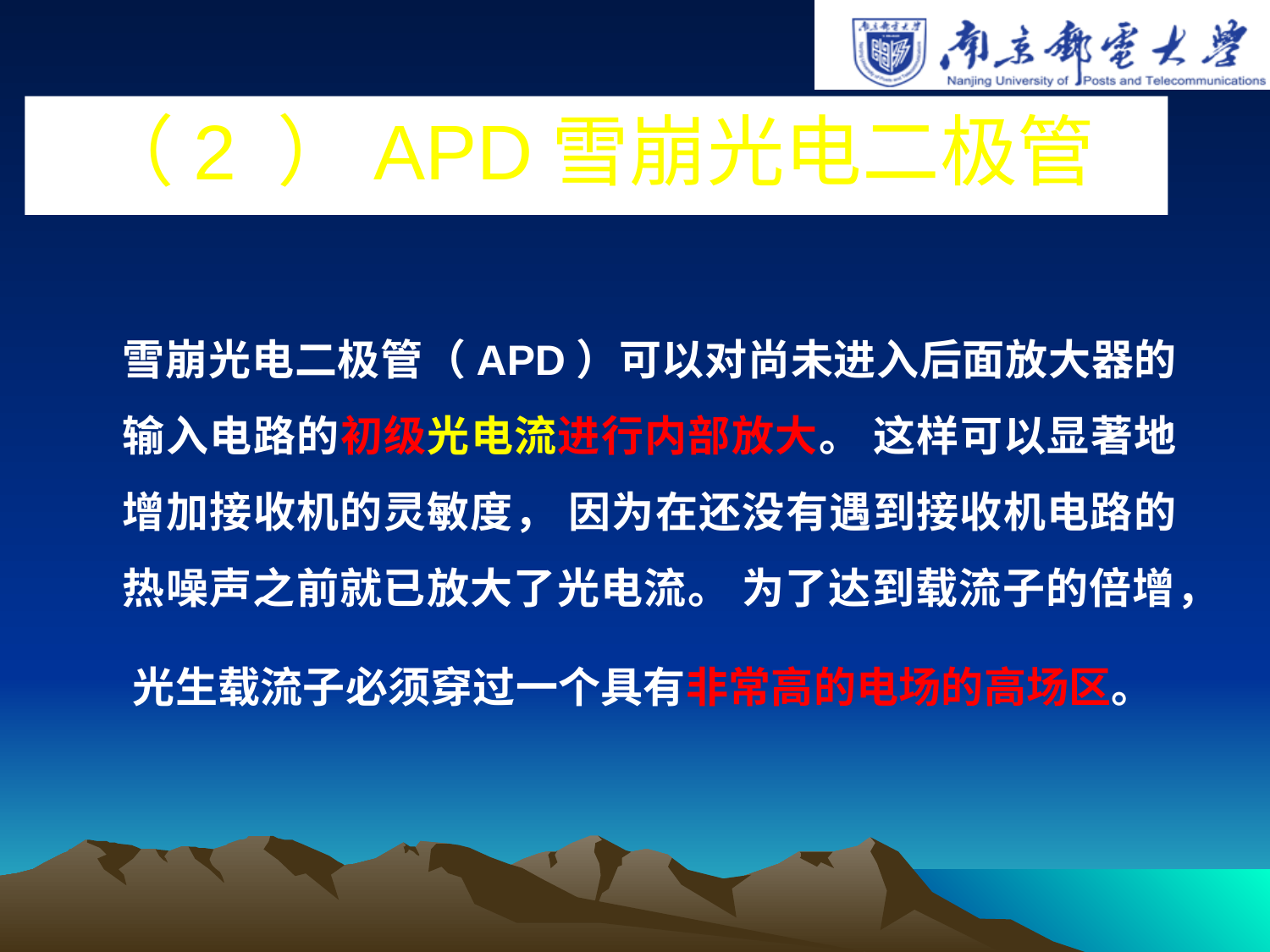

# （2 ）APD雪崩光电二极管
雪崩光电二极管（APD）可以对尚未进入后面放大器的输入电路的初级光电流进行内部放大。 这样可以显著地增加接收机的灵敏度， 因为在还没有遇到接收机电路的热噪声之前就已放大了光电流。 为了达到载流子的倍增， 光生载流子必须穿过一个具有非常高的电场的高场区。

7